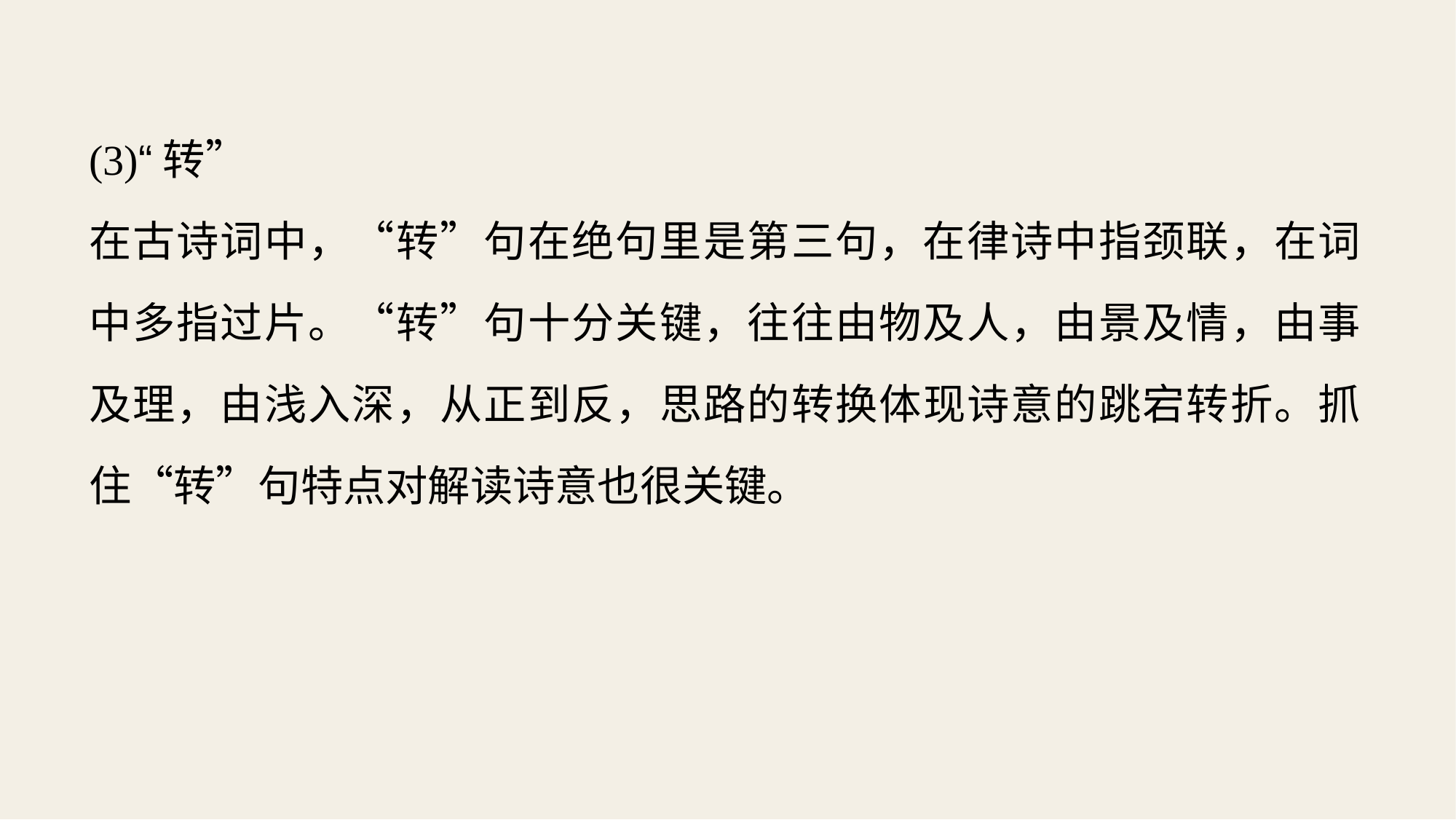

(3)“转”
在古诗词中，“转”句在绝句里是第三句，在律诗中指颈联，在词中多指过片。“转”句十分关键，往往由物及人，由景及情，由事及理，由浅入深，从正到反，思路的转换体现诗意的跳宕转折。抓住“转”句特点对解读诗意也很关键。